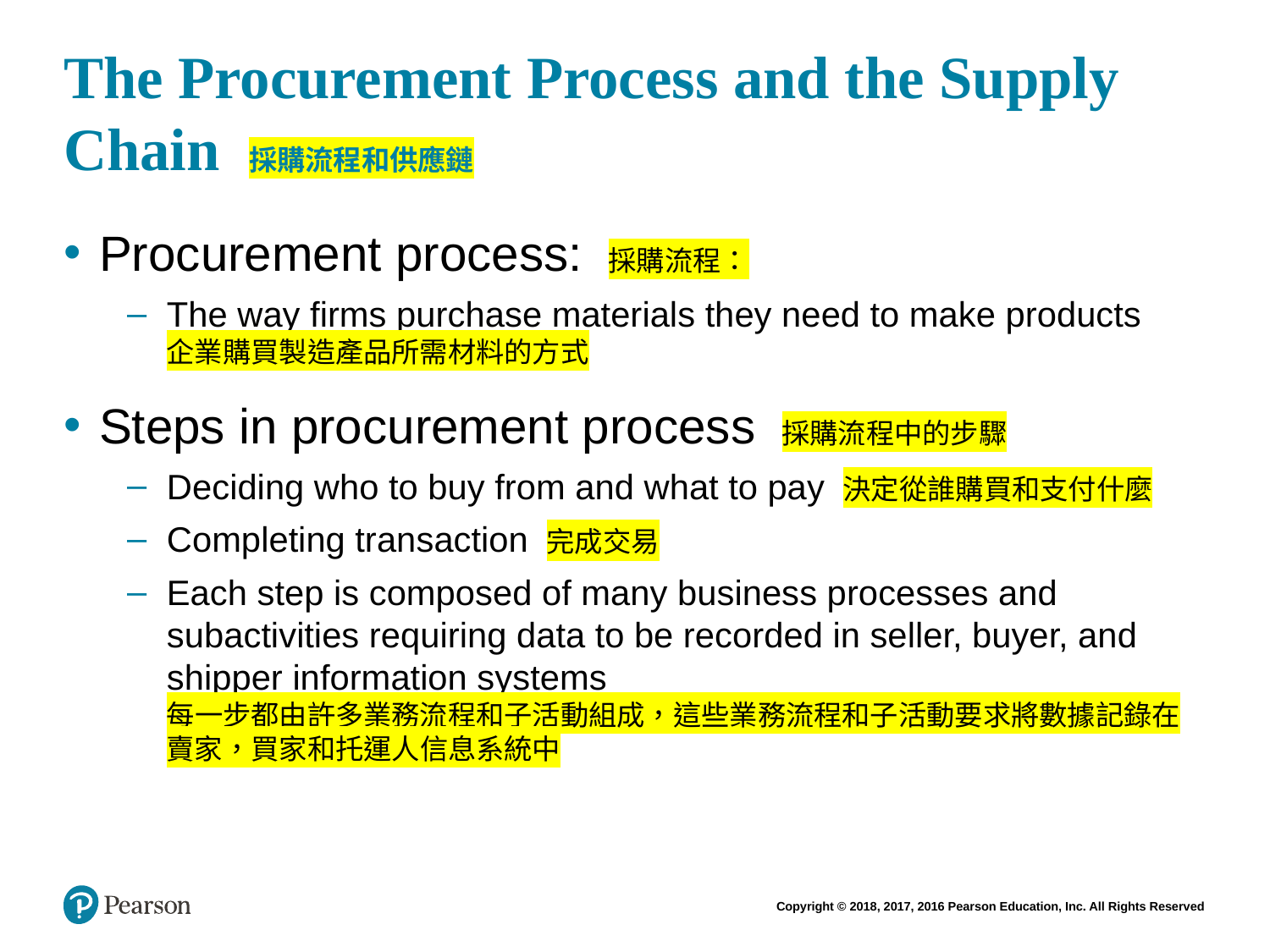

# The Procurement Process and the Supply Chain 採購流程和供應鏈
Procurement process: 採購流程：
The way firms purchase materials they need to make products
企業購買製造產品所需材料的方式
Steps in procurement process 採購流程中的步驟
Deciding who to buy from and what to pay 決定從誰購買和支付什麼
Completing transaction 完成交易
Each step is composed of many business processes and subactivities requiring data to be recorded in seller, buyer, and shipper information systems
每一步都由許多業務流程和子活動組成，這些業務流程和子活動要求將數據記錄在賣家，買家和托運人信息系統中